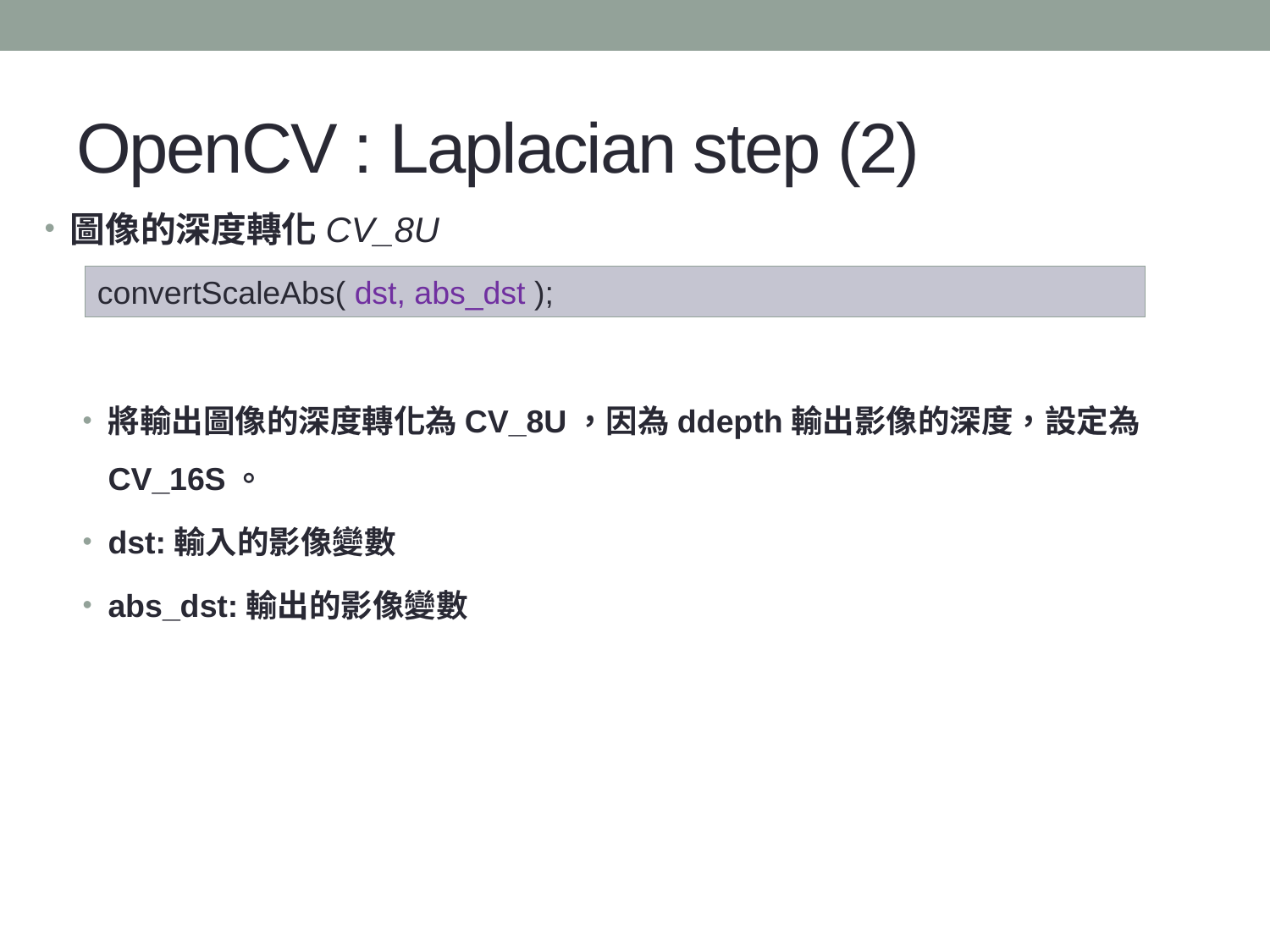

# OpenCV : Laplacian step (2)

圖像的深度轉化CV_8U

將輸出圖像的深度轉化為CV_8U，因為ddepth輸出影像的深度，設定為CV_16S。
dst:輸入的影像變數
abs_dst:輸出的影像變數

convertScaleAbs( dst, abs_dst );